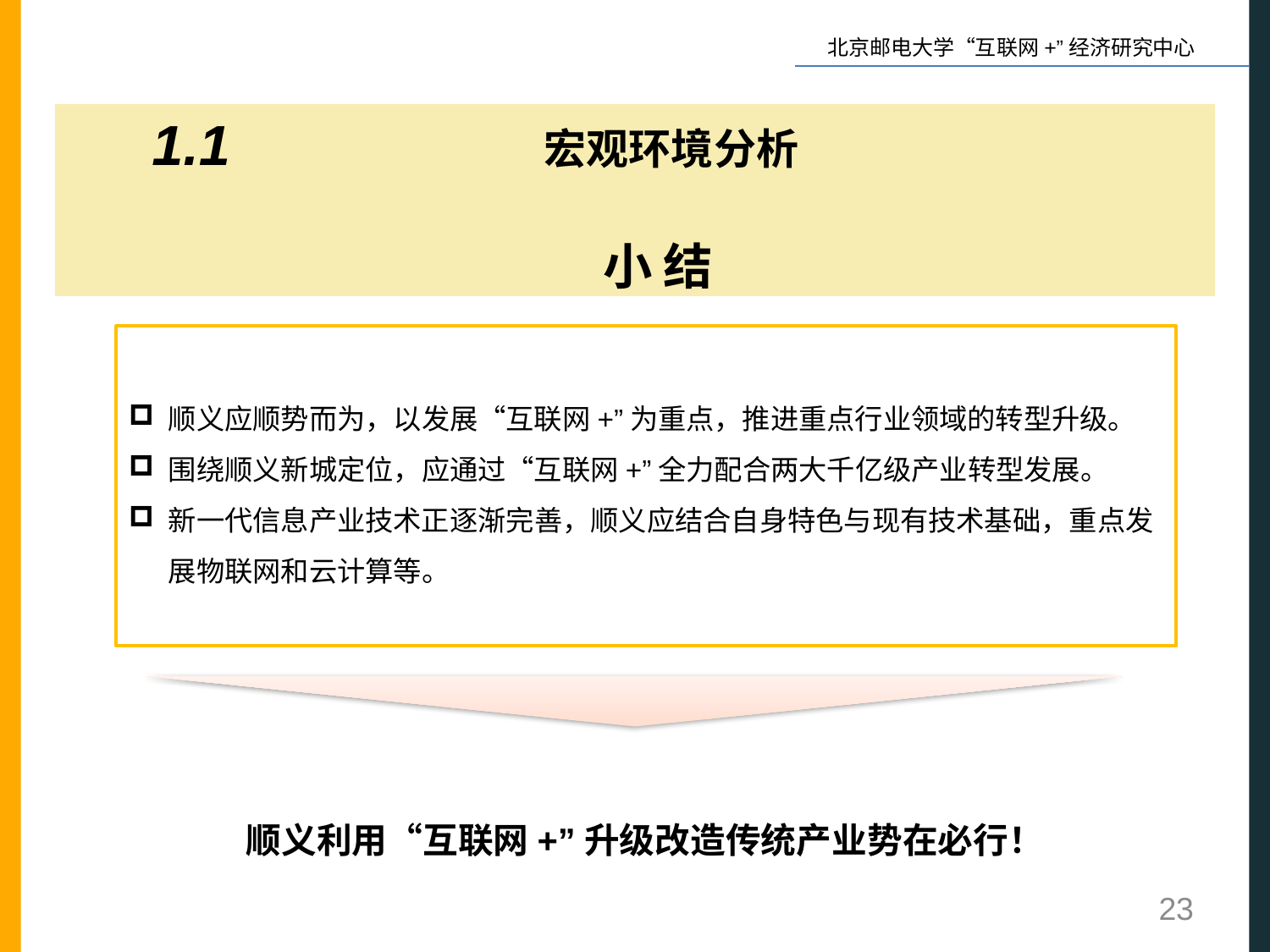

小 结
1.1
宏观环境分析
顺义应顺势而为，以发展“互联网+”为重点，推进重点行业领域的转型升级。
围绕顺义新城定位，应通过“互联网+”全力配合两大千亿级产业转型发展。
新一代信息产业技术正逐渐完善，顺义应结合自身特色与现有技术基础，重点发展物联网和云计算等。

顺义利用“互联网+”升级改造传统产业势在必行！
23